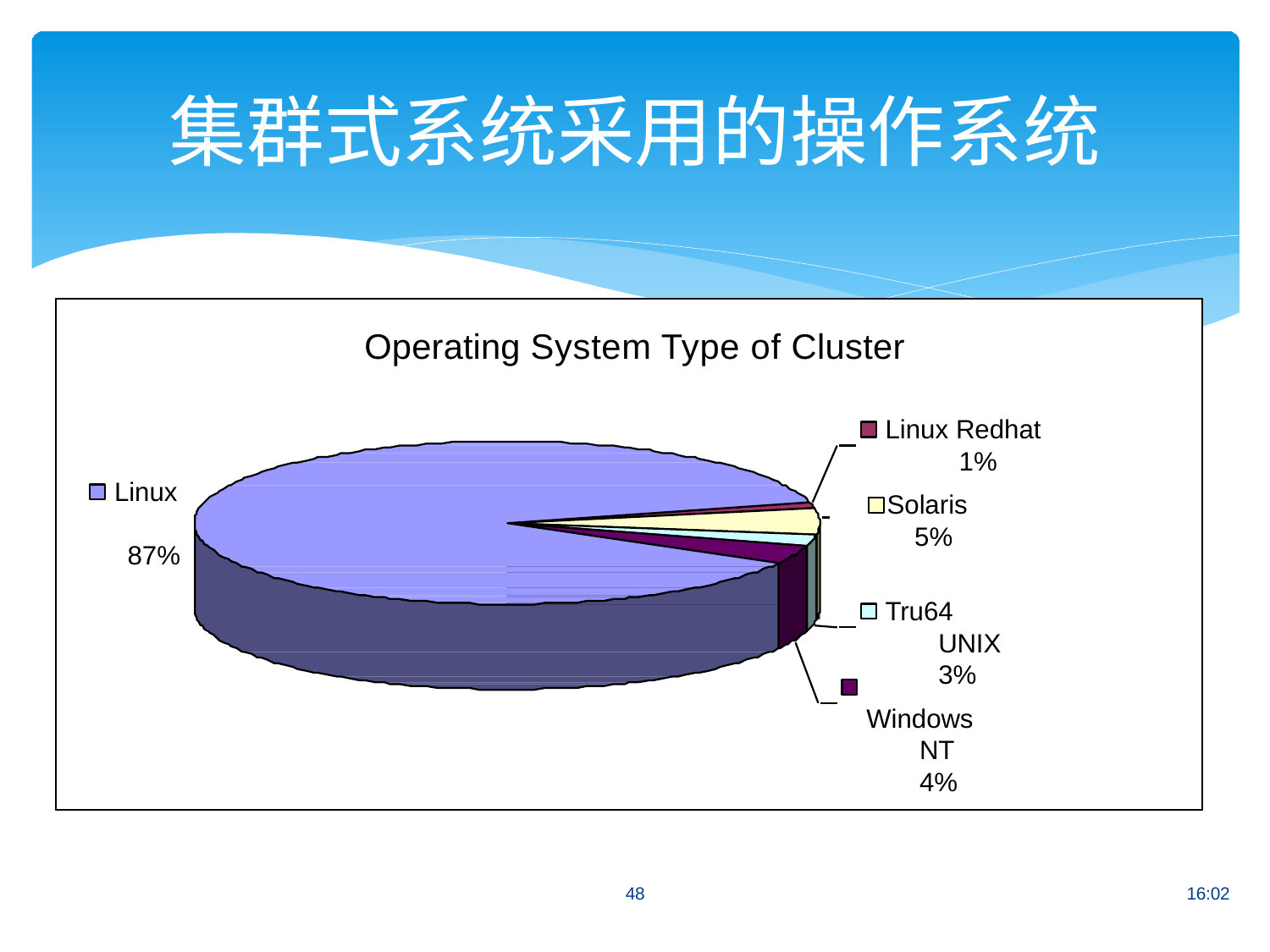

# 集群式系统采用的操作系统

Operating System Type of Cluster
Linux Redhat  1%
 	 Solaris
5%

Linux  87%

Tru64 UNIX  3%
Windows NT  4%

48
16:02